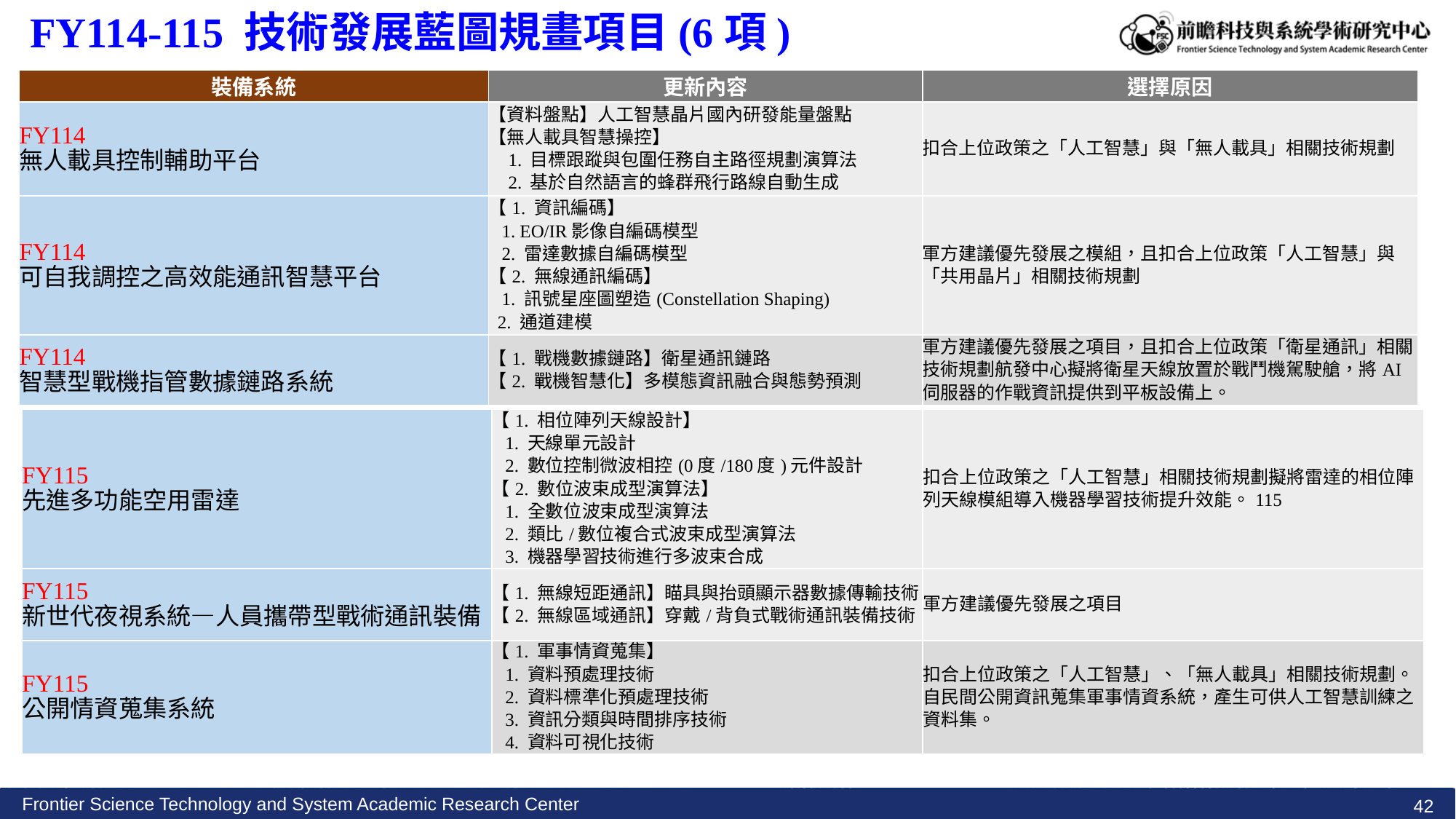

FY114-115 技術發展藍圖規畫項目(6項)
| 裝備系統 | 更新內容 | 選擇原因 |
| --- | --- | --- |
| FY114 無人載具控制輔助平台 | 【資料盤點】人工智慧晶片國內研發能量盤點 【無人載具智慧操控】 1. 目標跟蹤與包圍任務自主路徑規劃演算法 2. 基於自然語言的蜂群飛行路線自動生成 | 扣合上位政策之「人工智慧」與「無人載具」相關技術規劃 |
| FY114 可自我調控之高效能通訊智慧平台 | 【1. 資訊編碼】 1. EO/IR影像自編碼模型 2. 雷達數據自編碼模型 【2. 無線通訊編碼】 1. 訊號星座圖塑造(Constellation Shaping) 2. 通道建模 | 軍方建議優先發展之模組，且扣合上位政策「人工智慧」與「共用晶片」相關技術規劃 |
| FY114 智慧型戰機指管數據鏈路系統 | 【1. 戰機數據鏈路】衛星通訊鏈路 【2. 戰機智慧化】多模態資訊融合與態勢預測 | 軍方建議優先發展之項目，且扣合上位政策「衛星通訊」相關技術規劃航發中心擬將衛星天線放置於戰鬥機駕駛艙，將AI伺服器的作戰資訊提供到平板設備上。 |
| FY115 先進多功能空用雷達 | 【1. 相位陣列天線設計】 1. 天線單元設計 2. 數位控制微波相控(0度/180度)元件設計 【2. 數位波束成型演算法】 1. 全數位波束成型演算法 2. 類比/數位複合式波束成型演算法 3. 機器學習技術進行多波束合成 | 扣合上位政策之「人工智慧」相關技術規劃擬將雷達的相位陣列天線模組導入機器學習技術提升效能。115 |
| --- | --- | --- |
| FY115 新世代夜視系統—人員攜帶型戰術通訊裝備 | 【1. 無線短距通訊】瞄具與抬頭顯示器數據傳輸技術 【2. 無線區域通訊】穿戴/背負式戰術通訊裝備技術 | 軍方建議優先發展之項目 |
| FY115 公開情資蒐集系統 | 【1. 軍事情資蒐集】 1. 資料預處理技術 2. 資料標準化預處理技術 3. 資訊分類與時間排序技術 4. 資料可視化技術 | 扣合上位政策之「人工智慧」、「無人載具」相關技術規劃。 自民間公開資訊蒐集軍事情資系統，產生可供人工智慧訓練之資料集。 |